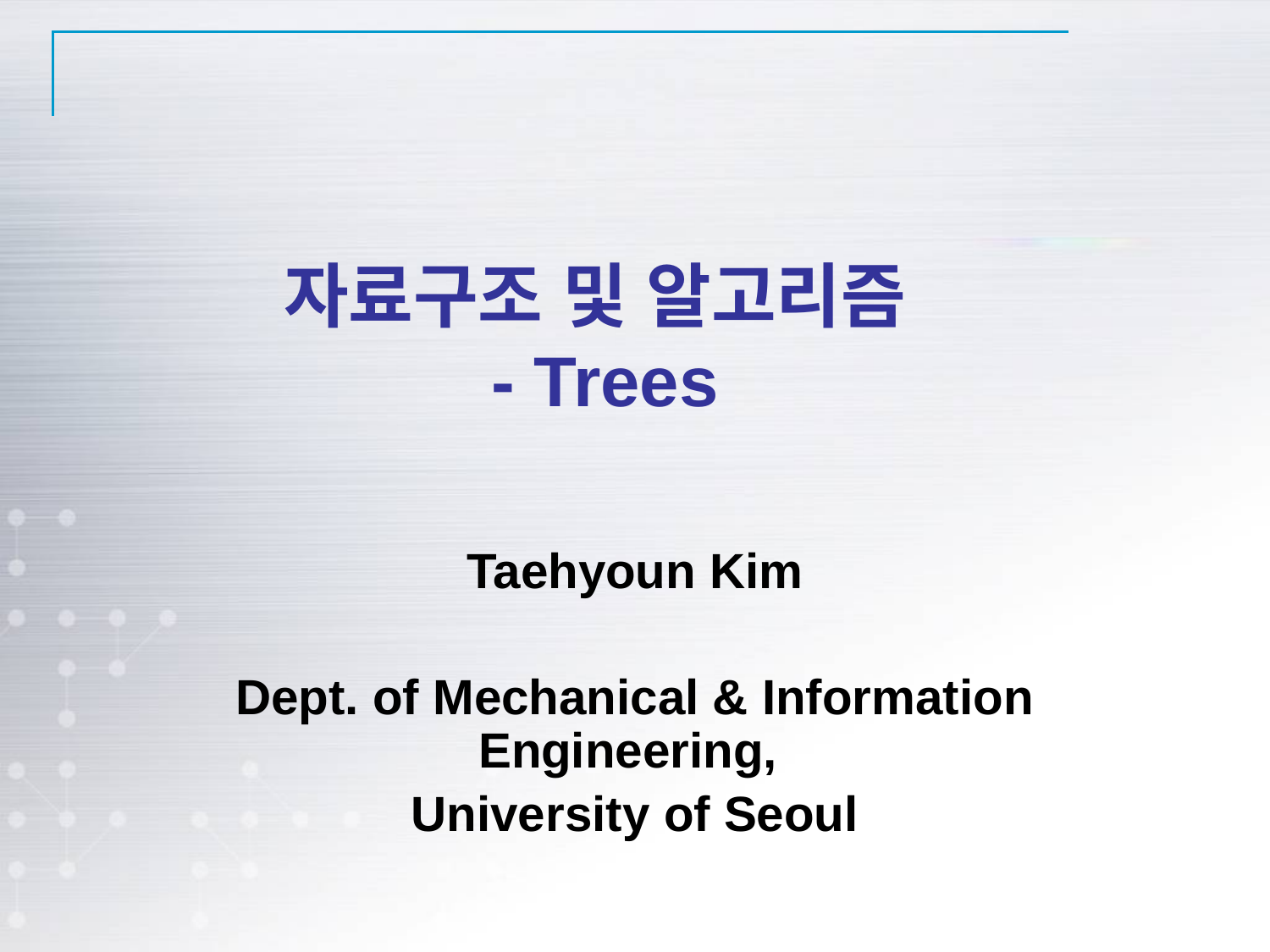

# 자료구조 및 알고리즘 - Trees
Taehyoun Kim

Dept. of Mechanical & Information Engineering,
University of Seoul